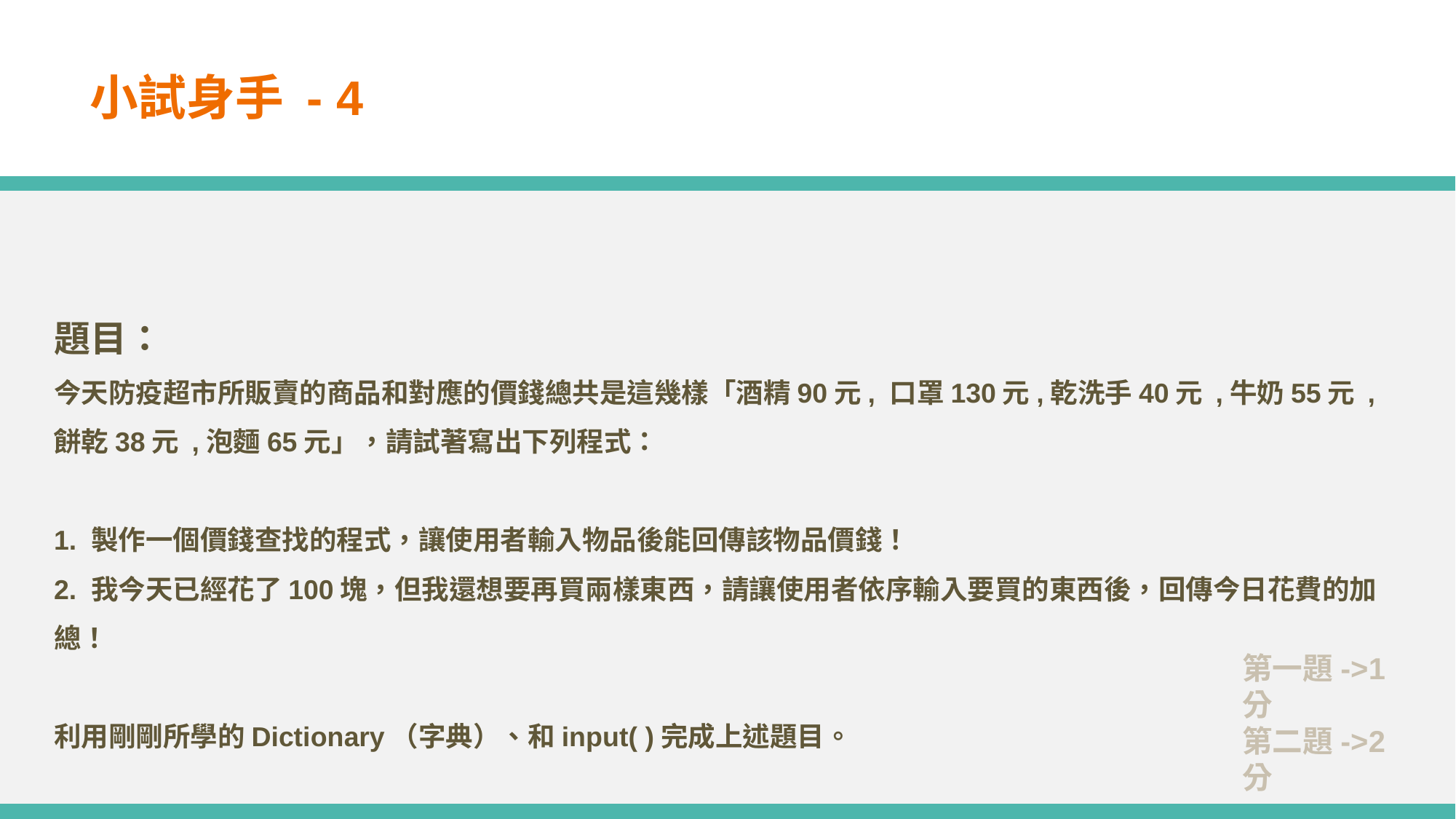

# 小試身手 - 4

題目：
今天防疫超市所販賣的商品和對應的價錢總共是這幾樣「酒精90元, 口罩130元,乾洗手40元 ,牛奶55元 ,餅乾38元 ,泡麵65元」，請試著寫出下列程式：

1. 製作一個價錢查找的程式，讓使用者輸入物品後能回傳該物品價錢！
2. 我今天已經花了100塊，但我還想要再買兩樣東西，請讓使用者依序輸入要買的東西後，回傳今日花費的加總！

利用剛剛所學的Dictionary（字典）、和input( )完成上述題目。
第一題->1分
第二題->2分

全對得3分